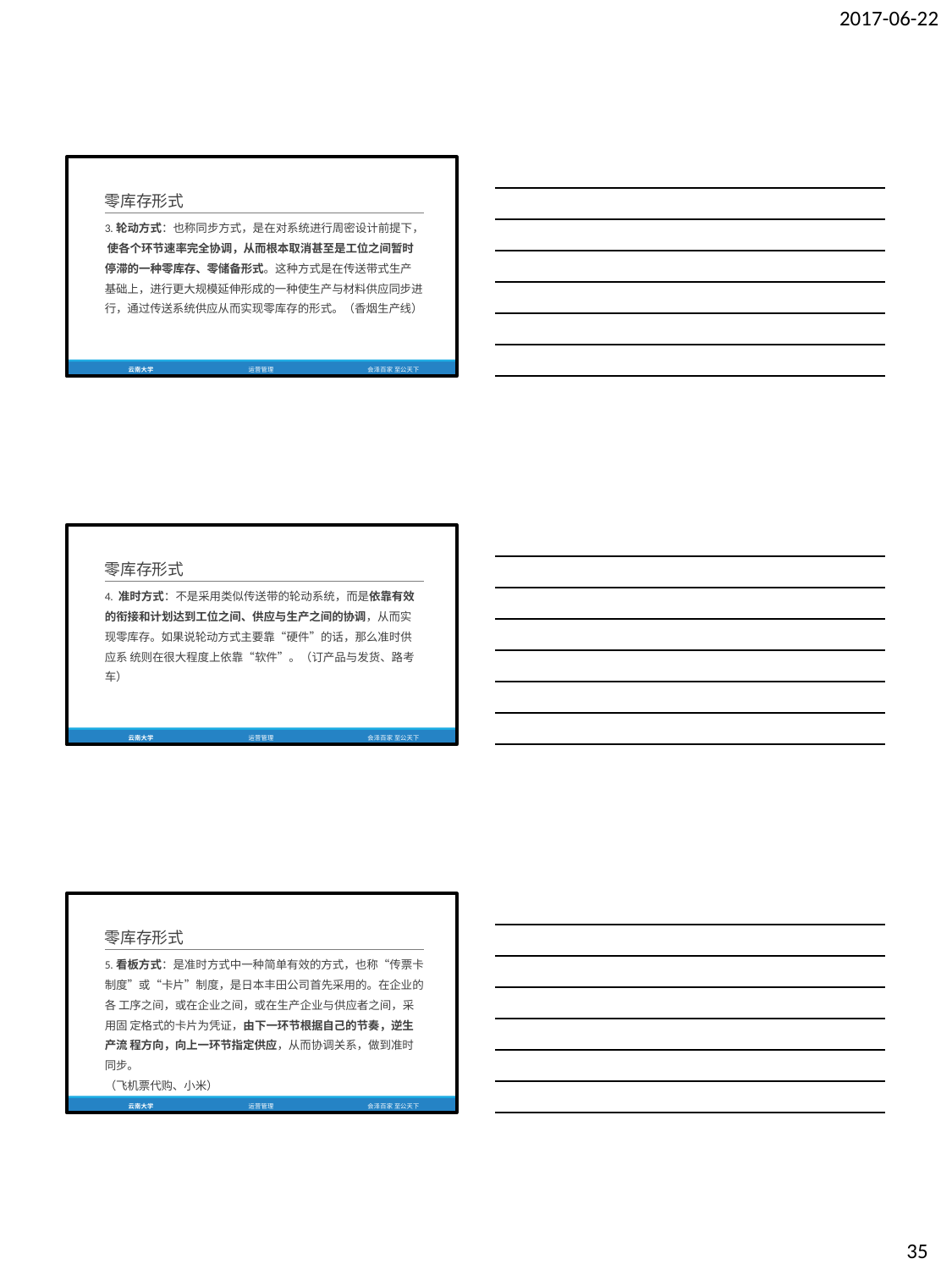

2017-06-22

零库存形式
3.轮动方式：也称同步方式，是在对系统进行周密设计前提下，  使各个环节速率完全协调，从而根本取消甚至是工位之间暂时 停滞的一种零库存、零储备形式。这种方式是在传送带式生产 基础上，进行更大规模延伸形成的一种使生产与材料供应同步进 行，通过传送系统供应从而实现零库存的形式。（香烟生产线）

云南大学
运营管理
会泽百家 至公天下

零库存形式
4. 准时方式：不是采用类似传送带的轮动系统，而是依靠有效 的衔接和计划达到工位之间、供应与生产之间的协调，从而实 现零库存。如果说轮动方式主要靠“硬件”的话，那么准时供应系 统则在很大程度上依靠“软件”。（订产品与发货、路考车）

云南大学
运营管理
会泽百家 至公天下

零库存形式
5.看板方式：是准时方式中一种简单有效的方式，也称“传票卡 制度”或“卡片”制度，是日本丰田公司首先采用的。在企业的各 工序之间，或在企业之间，或在生产企业与供应者之间，采用固 定格式的卡片为凭证，由下一环节根据自己的节奏，逆生产流 程方向，向上一环节指定供应，从而协调关系，做到准时同步。
（飞机票代购、小米）

云南大学
运营管理
会泽百家 至公天下

35